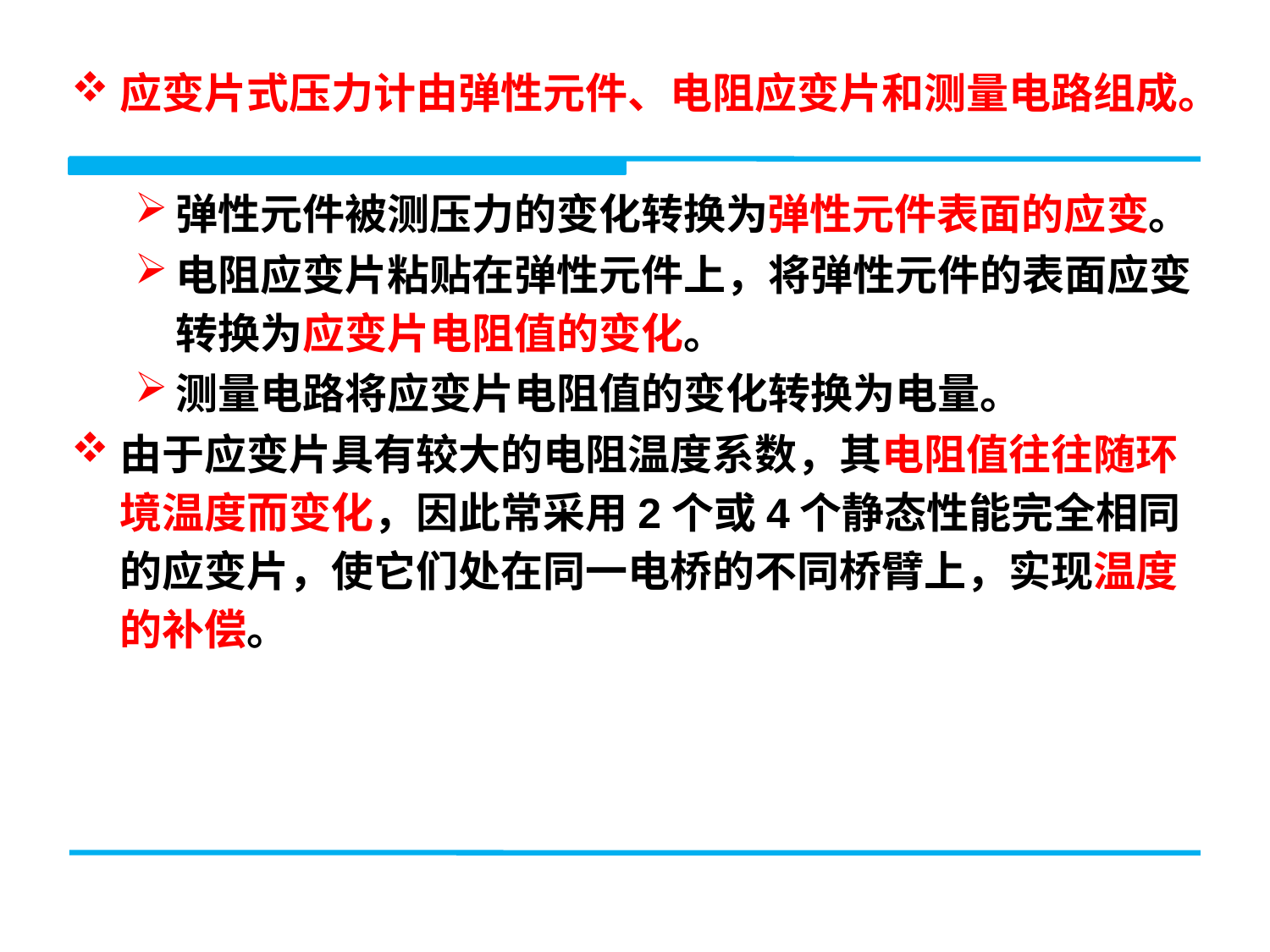

应变片式压力计由弹性元件、电阻应变片和测量电路组成。

弹性元件被测压力的变化转换为弹性元件表面的应变。
电阻应变片粘贴在弹性元件上，将弹性元件的表面应变转换为应变片电阻值的变化。
测量电路将应变片电阻值的变化转换为电量。
由于应变片具有较大的电阻温度系数，其电阻值往往随环境温度而变化，因此常采用2个或4个静态性能完全相同的应变片，使它们处在同一电桥的不同桥臂上，实现温度的补偿。